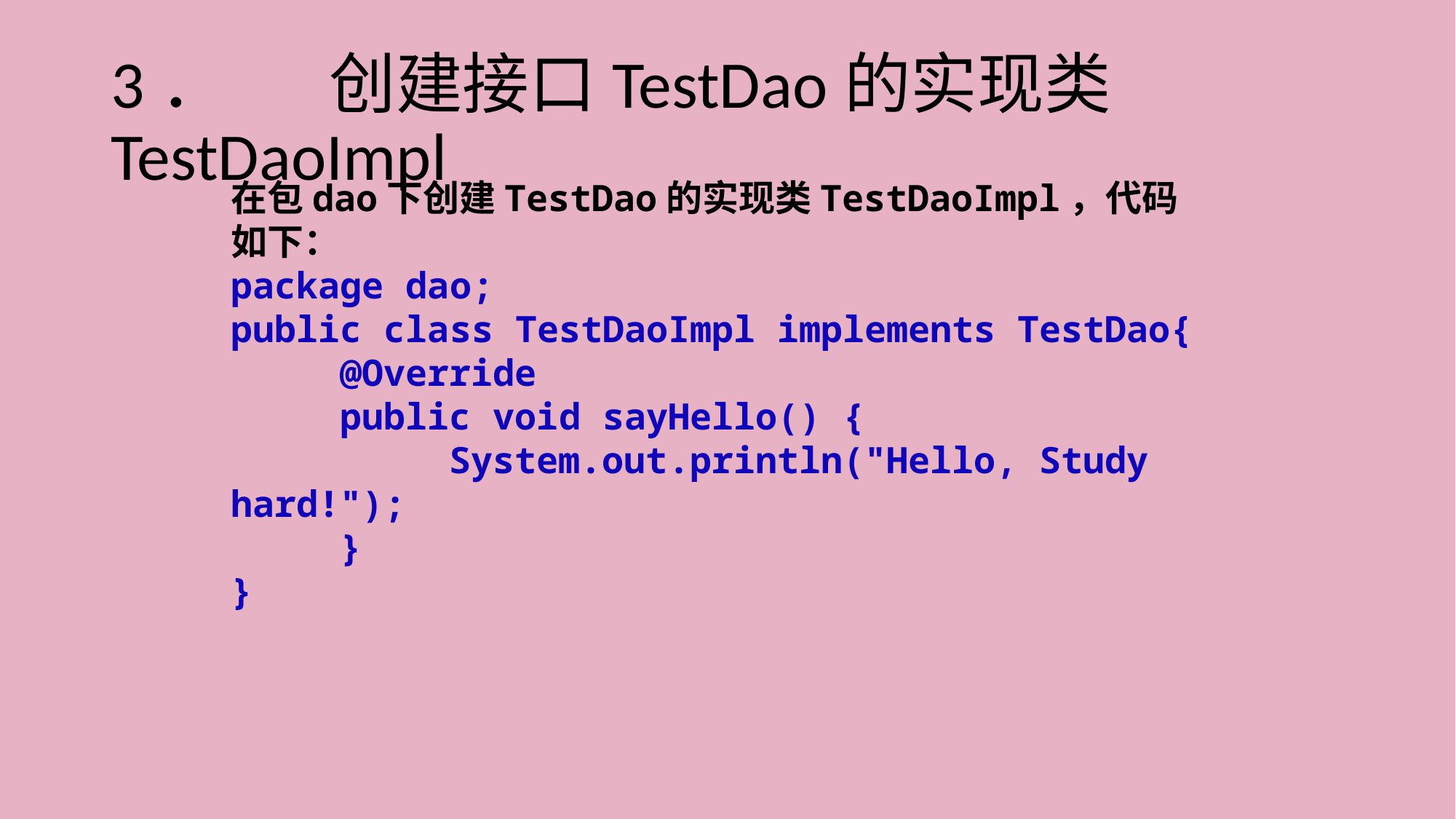

# 3．	创建接口TestDao的实现类TestDaoImpl
在包dao下创建TestDao的实现类TestDaoImpl，代码如下：
package dao;
public class TestDaoImpl implements TestDao{
	@Override
	public void sayHello() {
		System.out.println("Hello, Study hard!");
	}
}